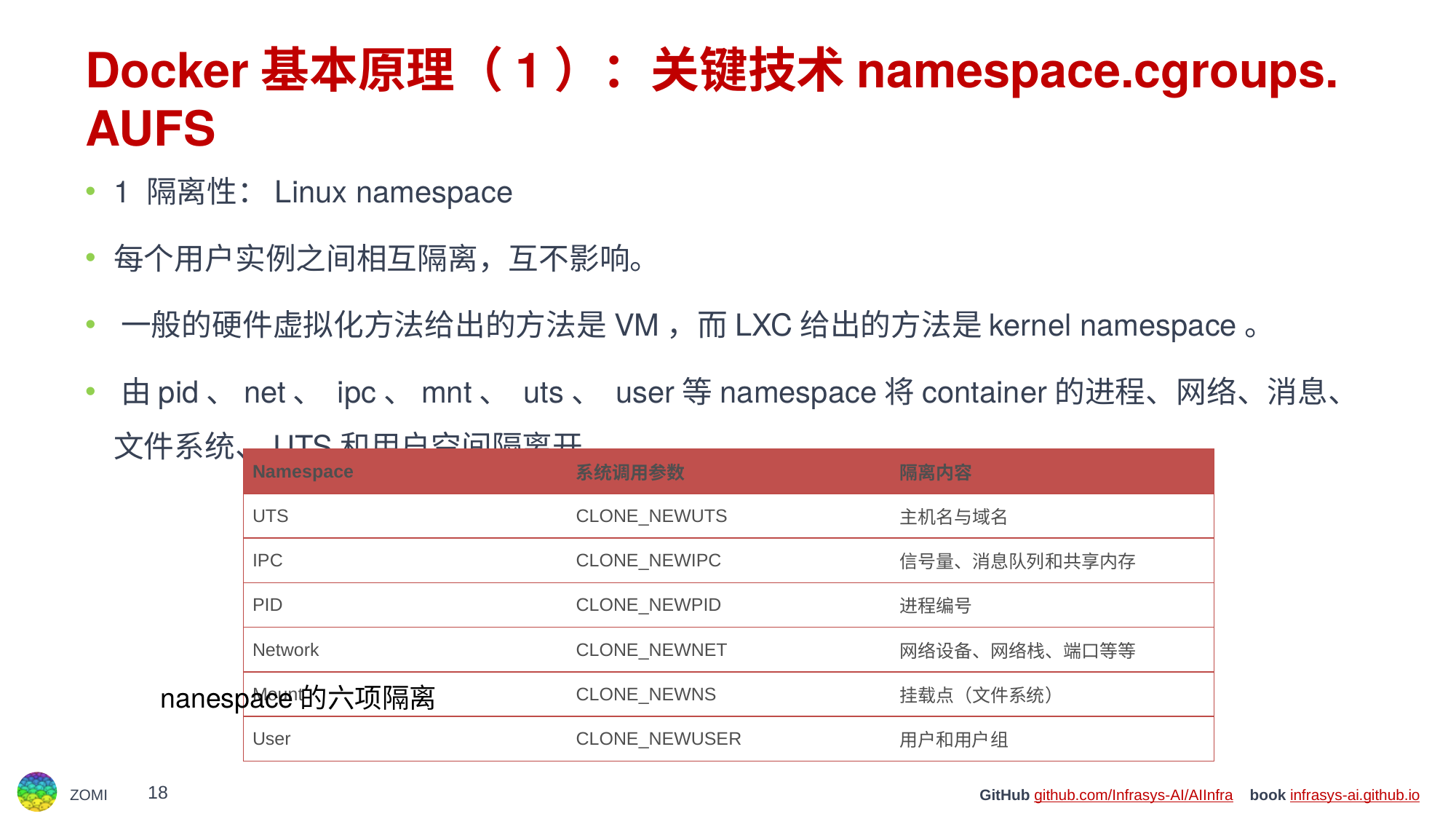

# Docker基本原理（1）：关键技术namespace.cgroups. AUFS
1 隔离性：Linux namespace
每个用户实例之间相互隔离，互不影响。
﻿一般的硬件虚拟化方法给出的方法是VM，而LXC给出的方法是kernel namespace。
﻿由pid、net、 ipc、mnt、 uts、 user等namespace将container的进程、网络、消息、文件系统、UTS和用户空间隔离开。

| Namespace | 系统调用参数 | 隔离内容 |
| --- | --- | --- |
| UTS | CLONE\_NEWUTS | 主机名与域名 |
| IPC | CLONE\_NEWIPC | 信号量、消息队列和共享内存 |
| PID | CLONE\_NEWPID | 进程编号 |
| Network | CLONE\_NEWNET | 网络设备、网络栈、端口等等 |
| Mount | CLONE\_NEWNS | 挂载点（文件系统） |
| User | CLONE\_NEWUSER | 用户和用户组 |
nanespace的六项隔离